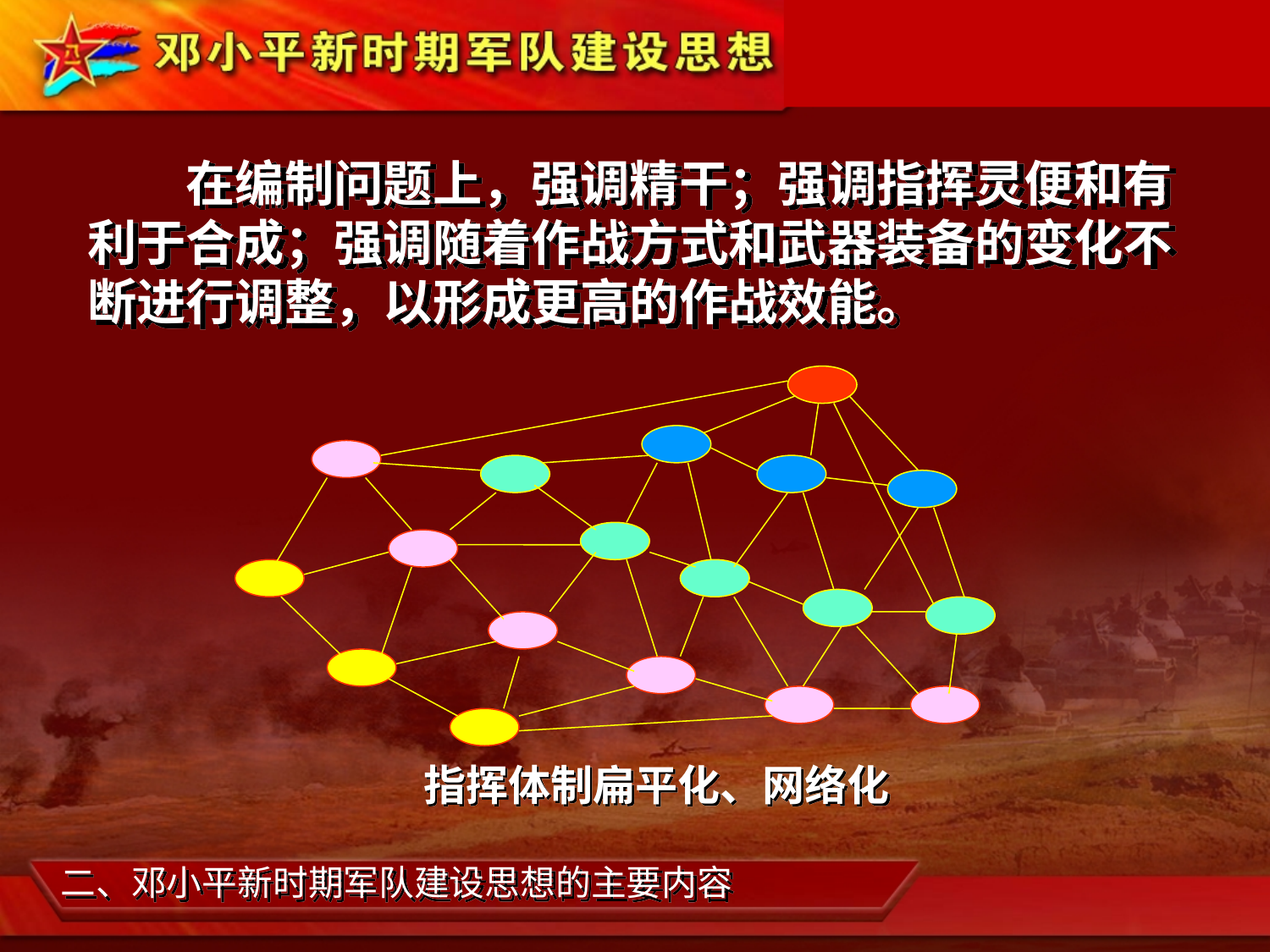

在编制问题上，强调精干；强调指挥灵便和有利于合成；强调随着作战方式和武器装备的变化不断进行调整，以形成更高的作战效能。

指挥体制扁平化、网络化
二、邓小平新时期军队建设思想的主要内容